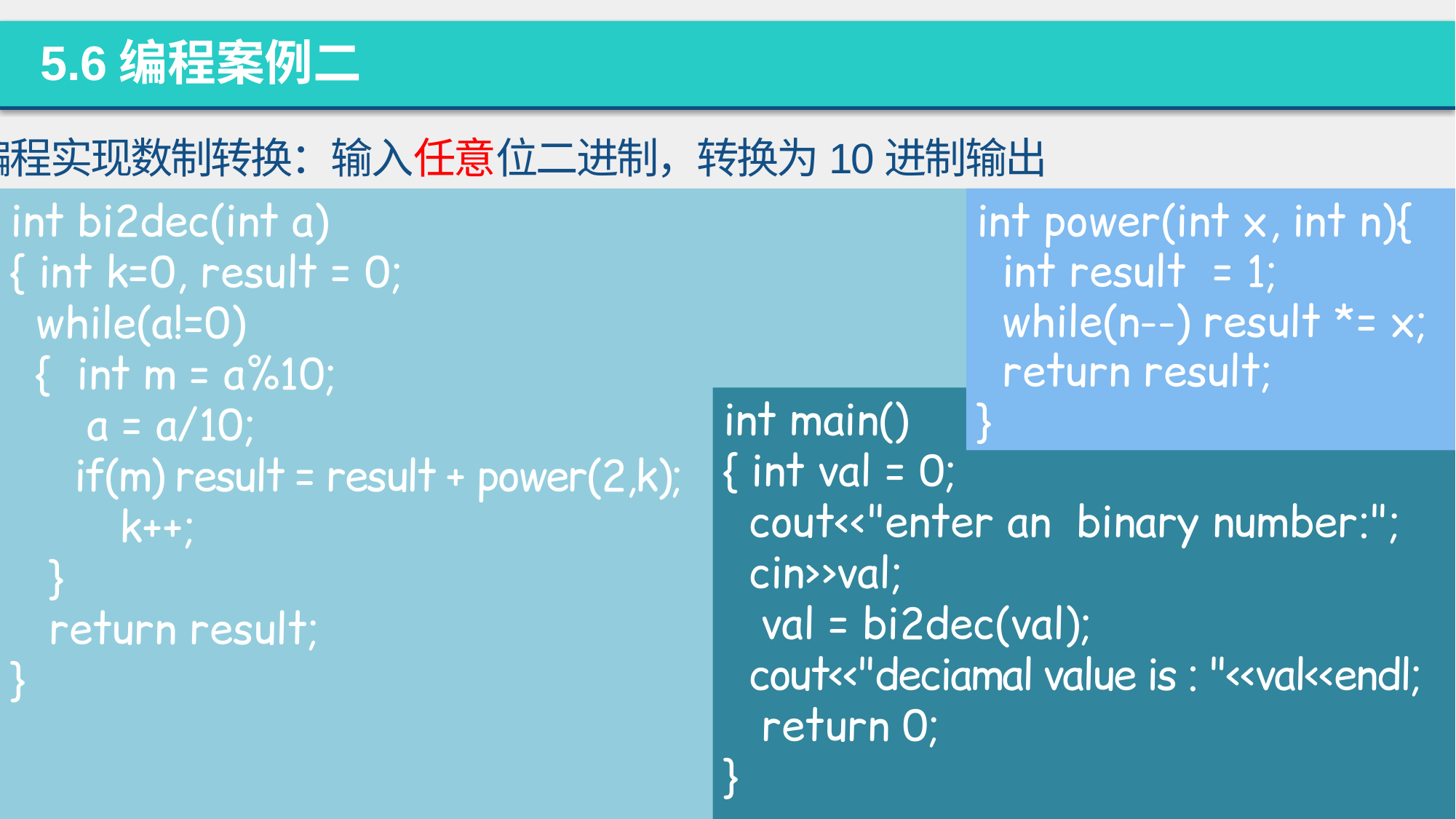

5.6编程案例二
编程实现数制转换：输入任意位二进制，转换为10进制输出
int bi2dec(int a)
{ int k=0, result = 0;
  while(a!=0)
  {  int m = a%10;
      a = a/10;
     if(m) result = result + power(2,k);
	k++;
   }
   return result;
}
int power(int x, int n){
  int result  = 1;
  while(n--) result *= x;
  return result;
}
int main()
{ int val = 0;
  cout<<"enter an  binary number:";
  cin>>val;
   val = bi2dec(val);
  cout<<"deciamal value is : "<<val<<endl;
   return 0;
}